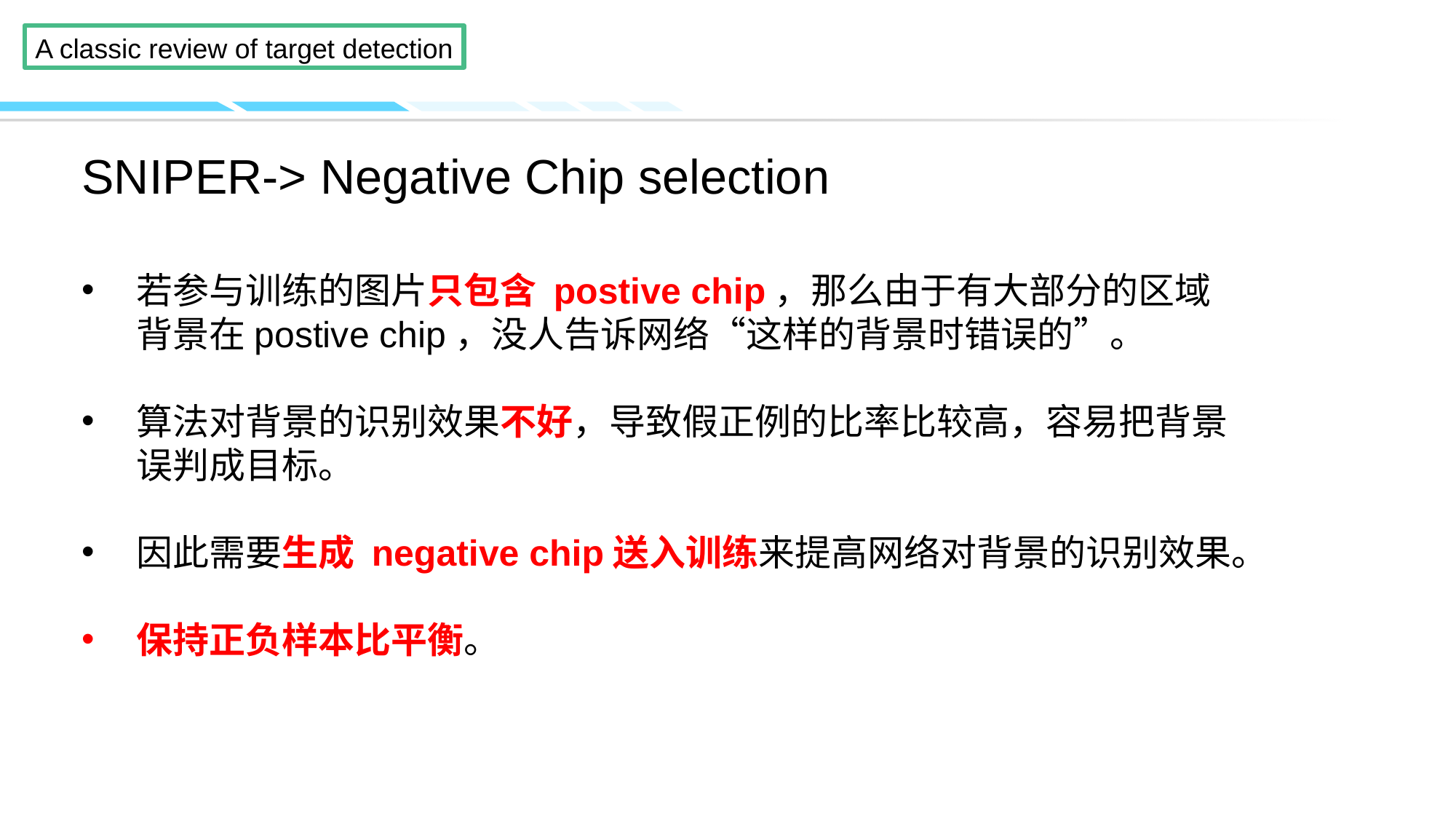

# SNIPER-> Negative Chip selection
若参与训练的图片只包含 postive chip，那么由于有大部分的区域背景在postive chip，没人告诉网络“这样的背景时错误的”。

算法对背景的识别效果不好，导致假正例的比率比较高，容易把背景误判成目标。

因此需要生成 negative chip送入训练来提高网络对背景的识别效果。

保持正负样本比平衡。